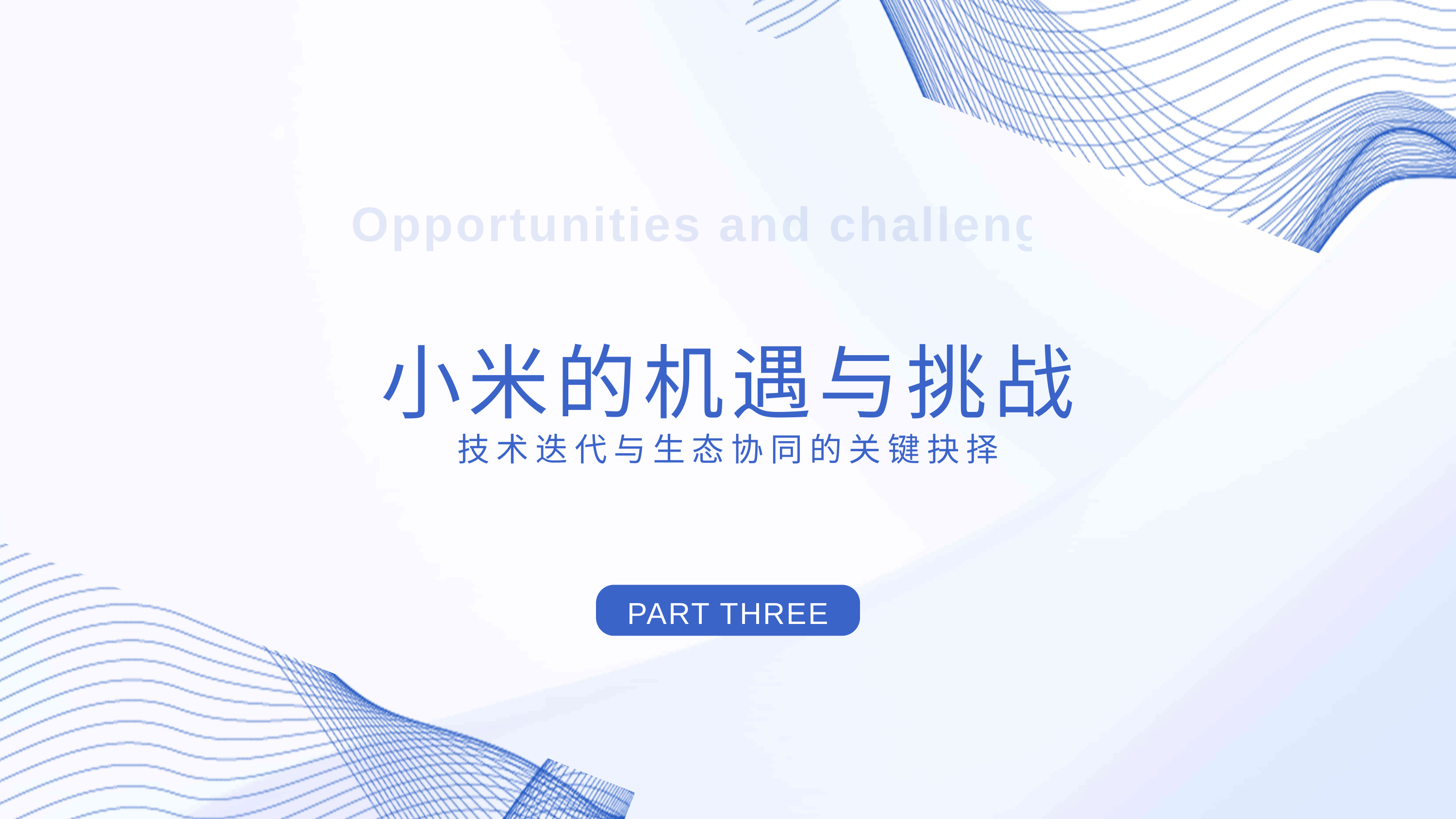

Opportunities and challenges
小米的机遇与挑战
技术迭代与生态协同的关键抉择

PART THREE